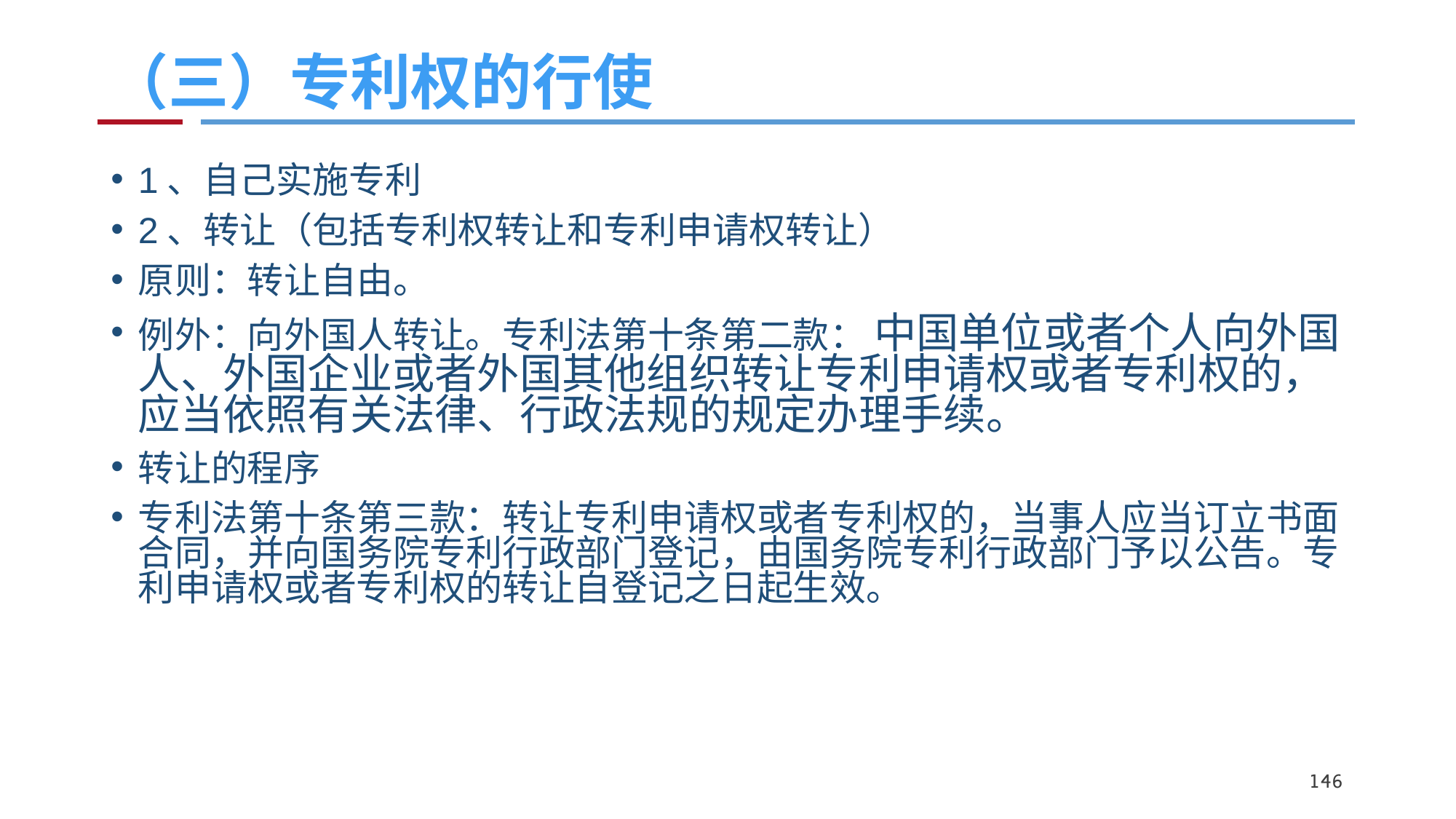

# （三）专利权的行使
1、自己实施专利
2、转让（包括专利权转让和专利申请权转让）
原则：转让自由。
例外：向外国人转让。专利法第十条第二款： 中国单位或者个人向外国人、外国企业或者外国其他组织转让专利申请权或者专利权的，应当依照有关法律、行政法规的规定办理手续。
转让的程序
专利法第十条第三款：转让专利申请权或者专利权的，当事人应当订立书面合同，并向国务院专利行政部门登记，由国务院专利行政部门予以公告。专利申请权或者专利权的转让自登记之日起生效。
146